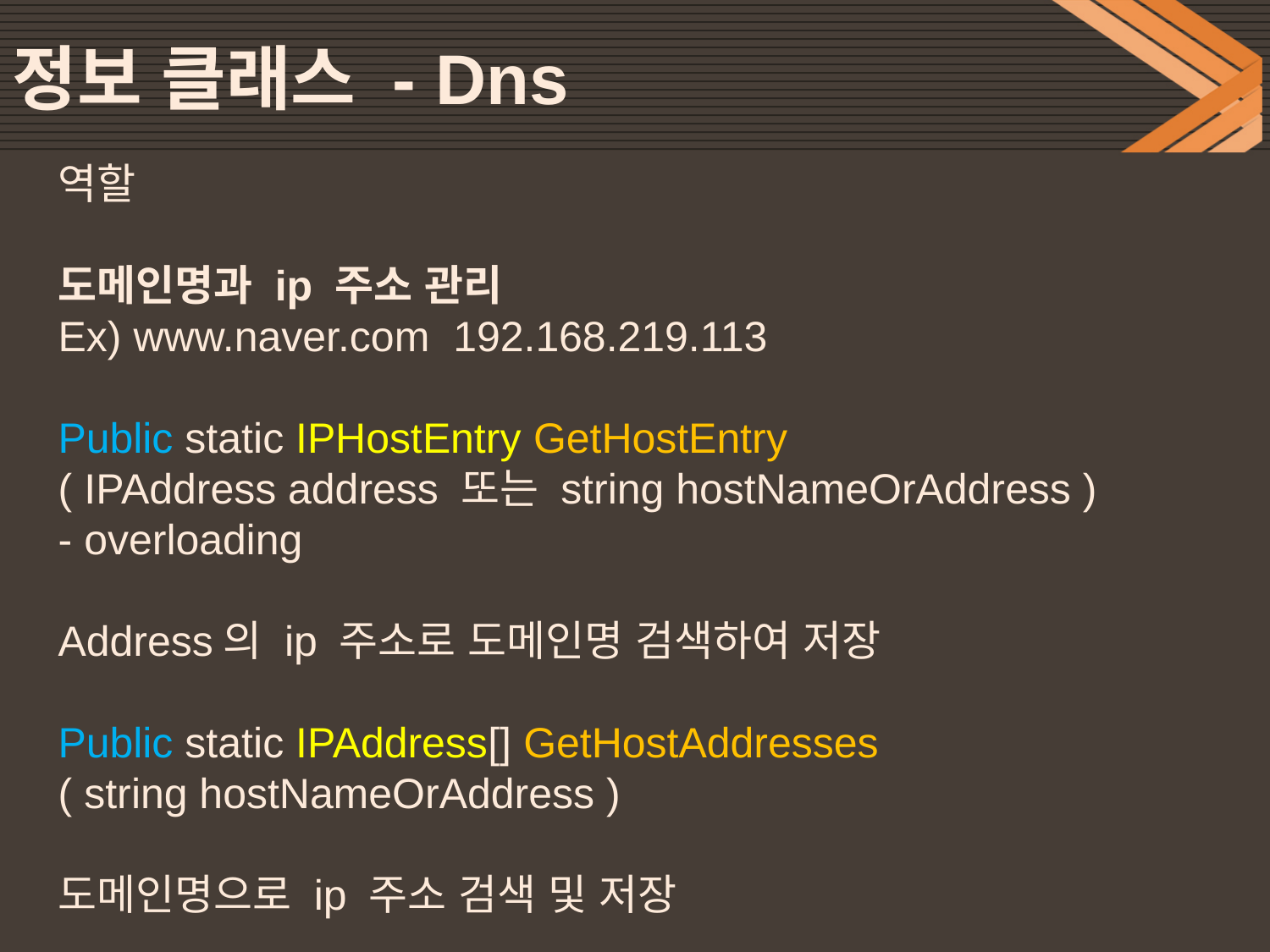

# 정보 클래스 - Dns
역할

도메인명과 ip 주소 관리
Ex) www.naver.com  192.168.219.113

Public static IPHostEntry GetHostEntry
( IPAddress address 또는 string hostNameOrAddress )
- overloading

Address의 ip 주소로 도메인명 검색하여 저장

Public static IPAddress[] GetHostAddresses
( string hostNameOrAddress )

도메인명으로 ip 주소 검색 및 저장